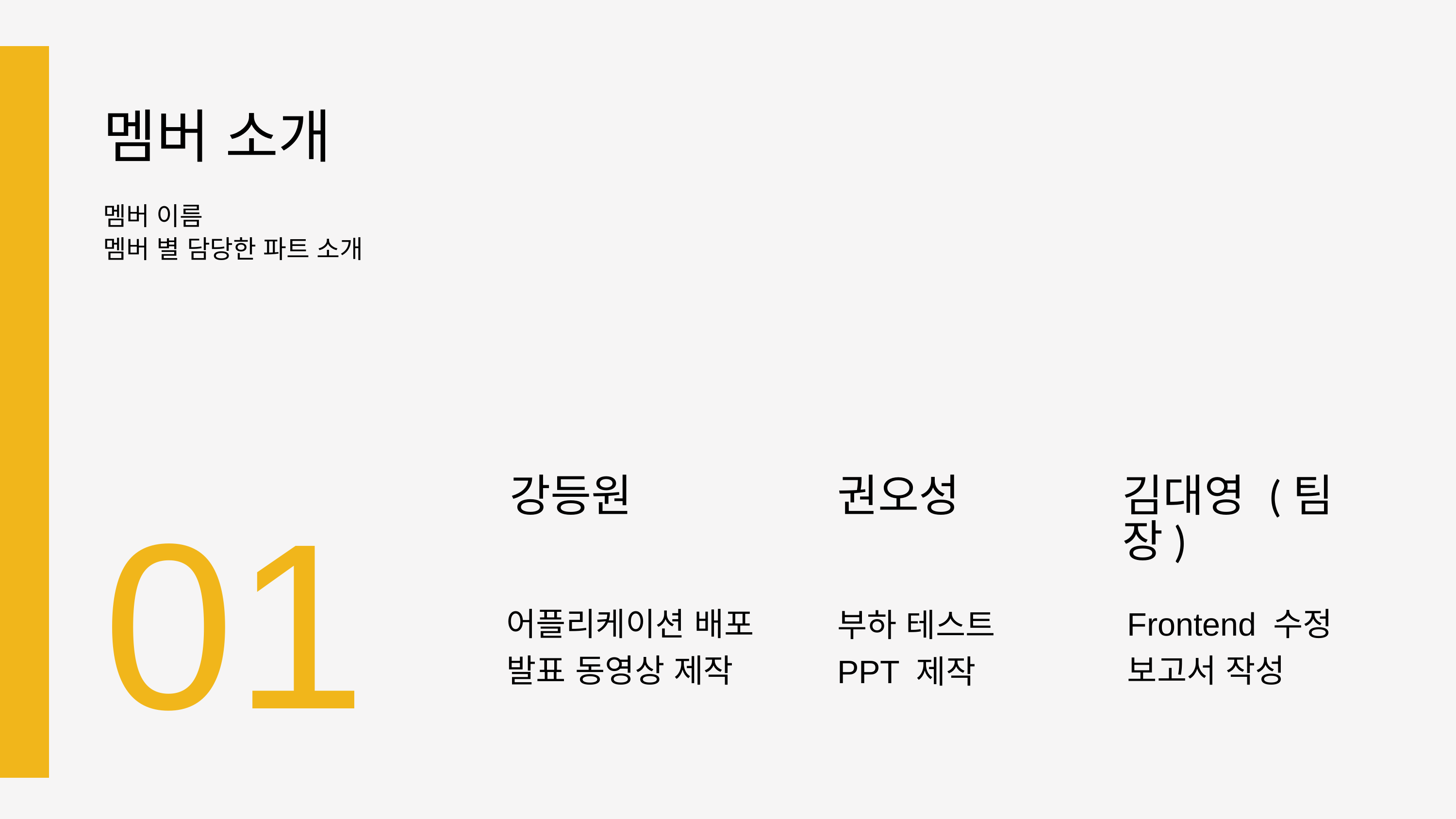

멤버 소개

멤버 이름
멤버 별 담당한 파트 소개
01
강등원
권오성
김대영 (팀장)
어플리케이션 배포
발표 동영상 제작
Frontend 수정
보고서 작성
부하 테스트
PPT 제작